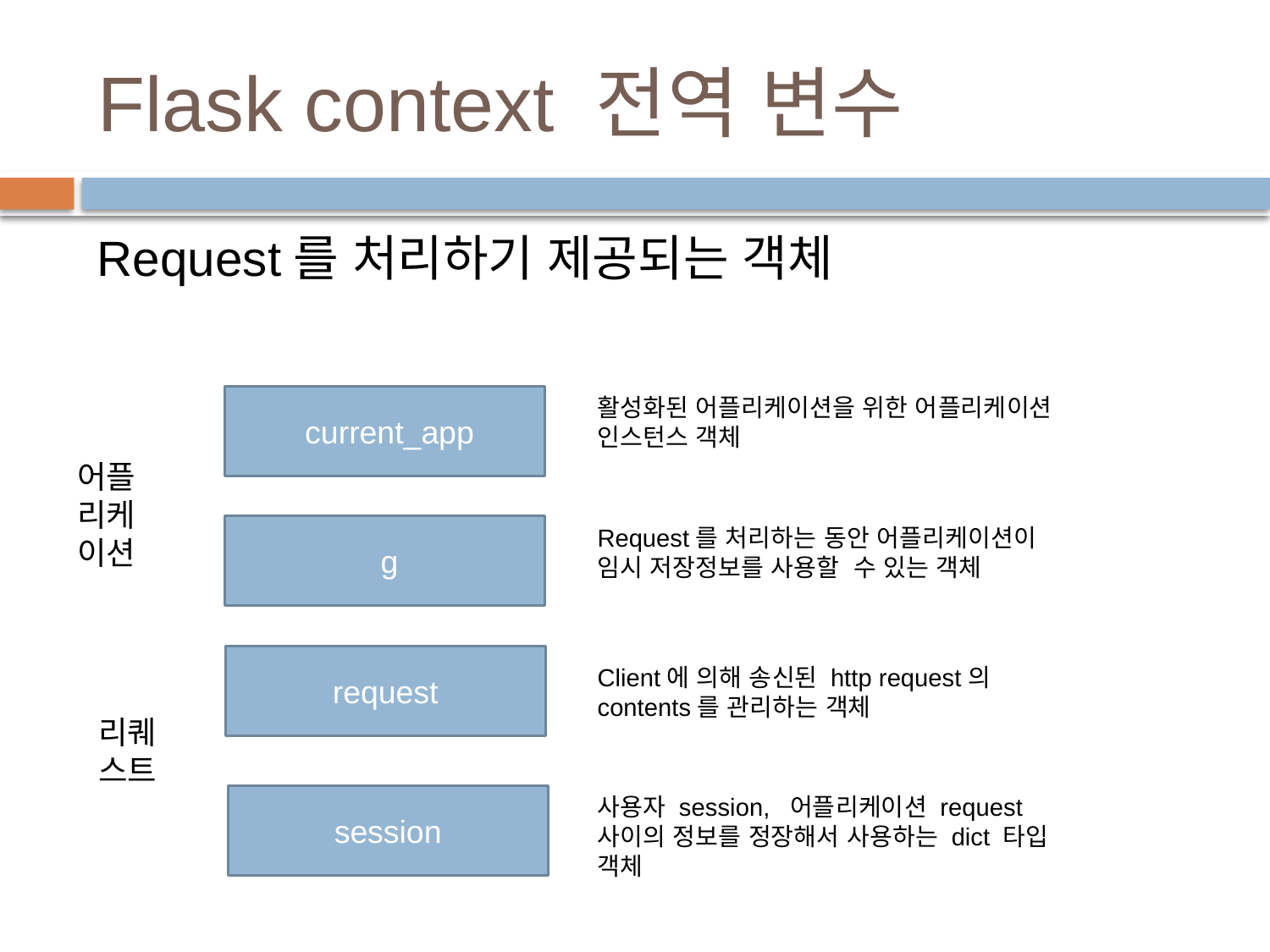

# Flask context 전역 변수
Request를 처리하기 제공되는 객체
 current_app
활성화된 어플리케이션을 위한 어플리케이션 인스턴스 객체
어플리케이션
 g
Request를 처리하는 동안 어플리케이션이 임시 저장정보를 사용할  수 있는 객체
request
Client에 의해 송신된 http request의 contents를 관리하는 객체
리퀘스트
사용자 session,  어플리케이션 request 사이의 정보를 정장해서 사용하는 dict 타입 객체
session